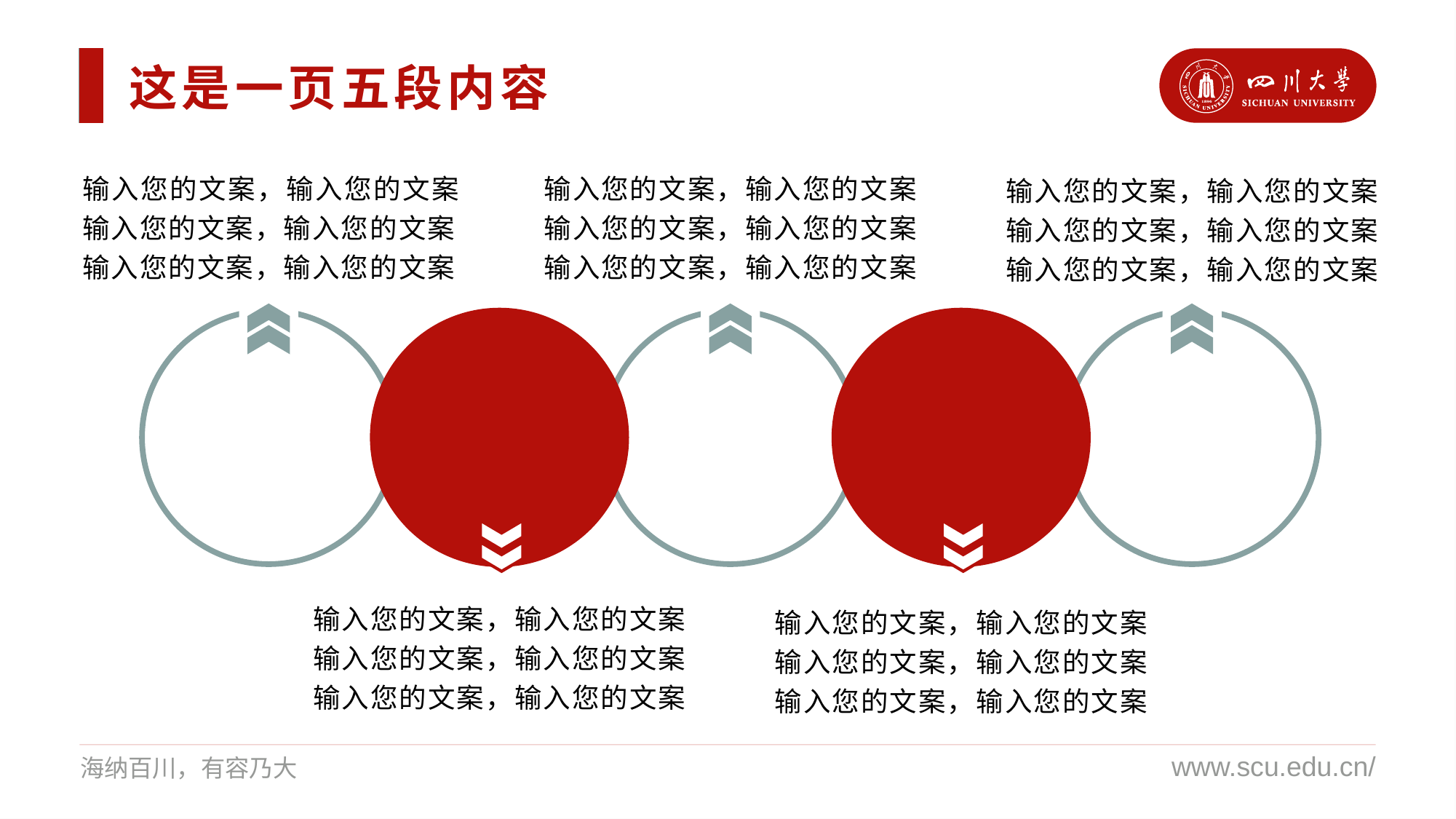

这是一页五段内容
输入您的文案，输入您的文案输入您的文案，输入您的文案
输入您的文案，输入您的文案
输入您的文案，输入您的文案
输入您的文案，输入您的文案
输入您的文案，输入您的文案
输入您的文案，输入您的文案
输入您的文案，输入您的文案
输入您的文案，输入您的文案

输入您的文案，输入您的文案
输入您的文案，输入您的文案
输入您的文案，输入您的文案
输入您的文案，输入您的文案
输入您的文案，输入您的文案
输入您的文案，输入您的文案